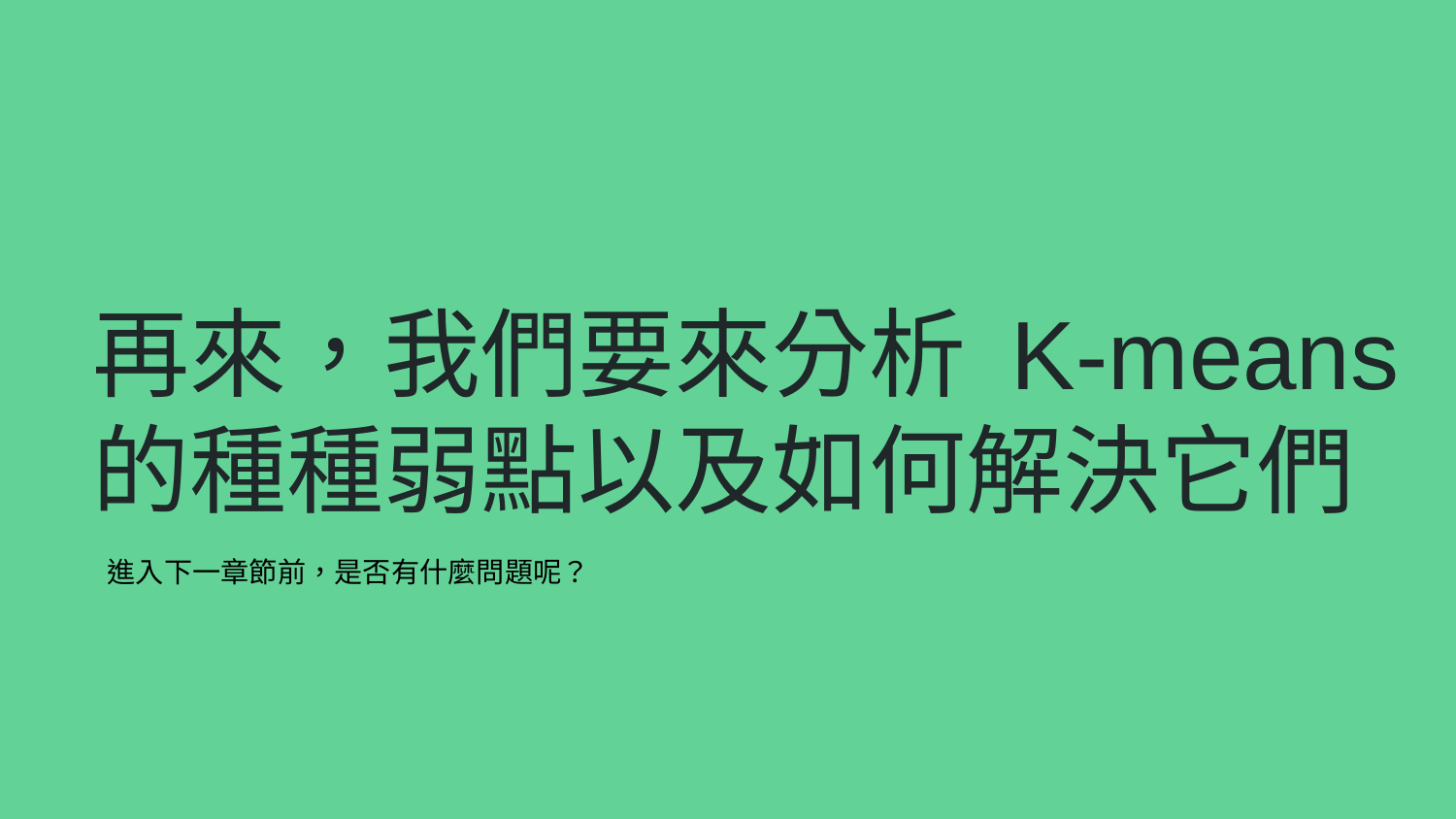

# 再來，我們要來分析 K-means 的種種弱點以及如何解決它們
 進入下一章節前，是否有什麼問題呢？